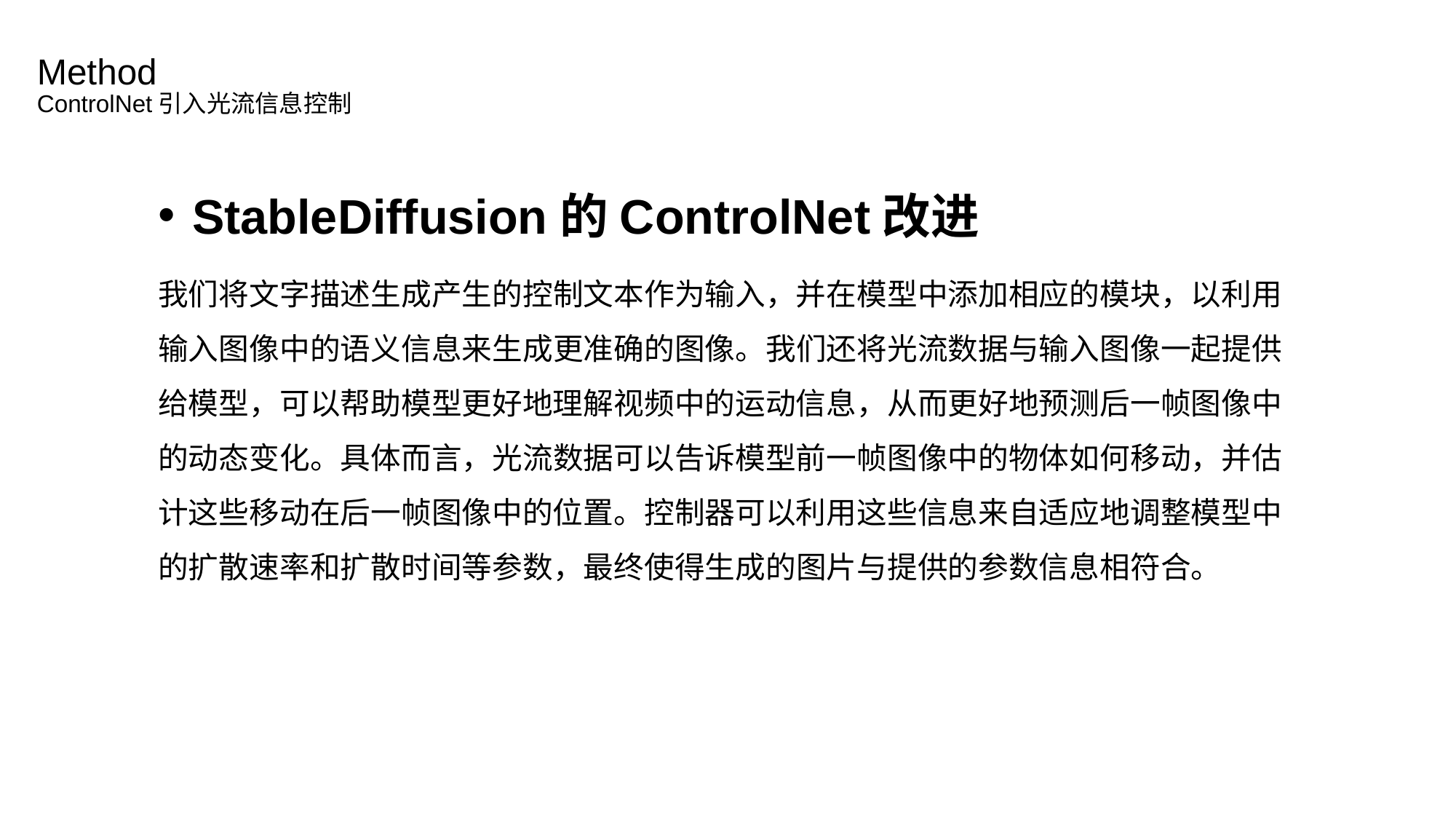

Method
ControlNet引入光流信息控制
StableDiffusion的ControlNet改进
我们将文字描述生成产生的控制文本作为输入，并在模型中添加相应的模块，以利用输入图像中的语义信息来生成更准确的图像。我们还将光流数据与输入图像一起提供给模型，可以帮助模型更好地理解视频中的运动信息，从而更好地预测后一帧图像中的动态变化。具体而言，光流数据可以告诉模型前一帧图像中的物体如何移动，并估计这些移动在后一帧图像中的位置。控制器可以利用这些信息来自适应地调整模型中的扩散速率和扩散时间等参数，最终使得生成的图片与提供的参数信息相符合。